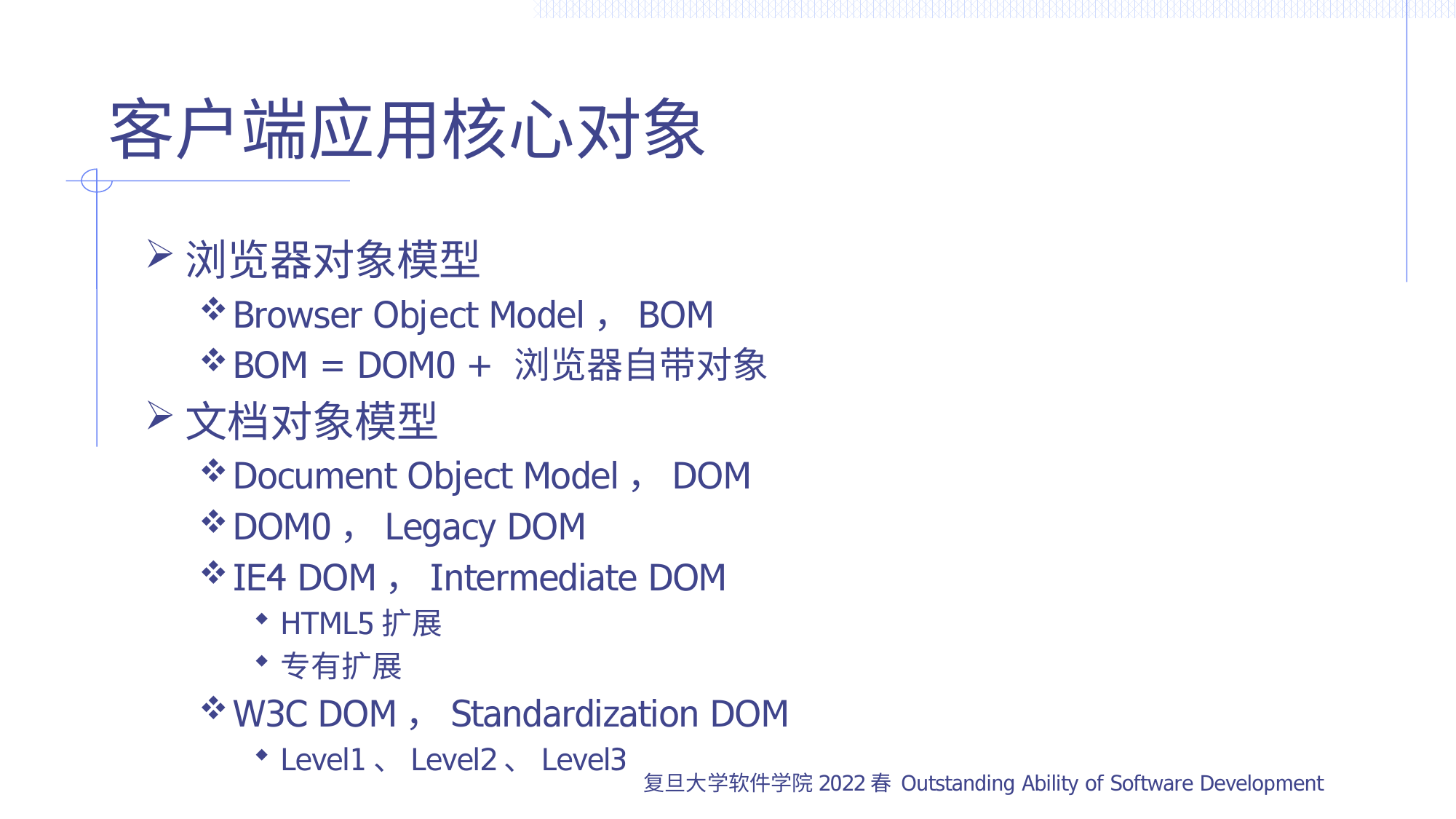

# 客户端应用核心对象
浏览器对象模型
Browser Object Model，BOM
BOM = DOM0 + 浏览器自带对象
文档对象模型
Document Object Model，DOM
DOM0，Legacy DOM
IE4 DOM，Intermediate DOM
HTML5扩展
专有扩展
W3C DOM，Standardization DOM
Level1、Level2、Level3